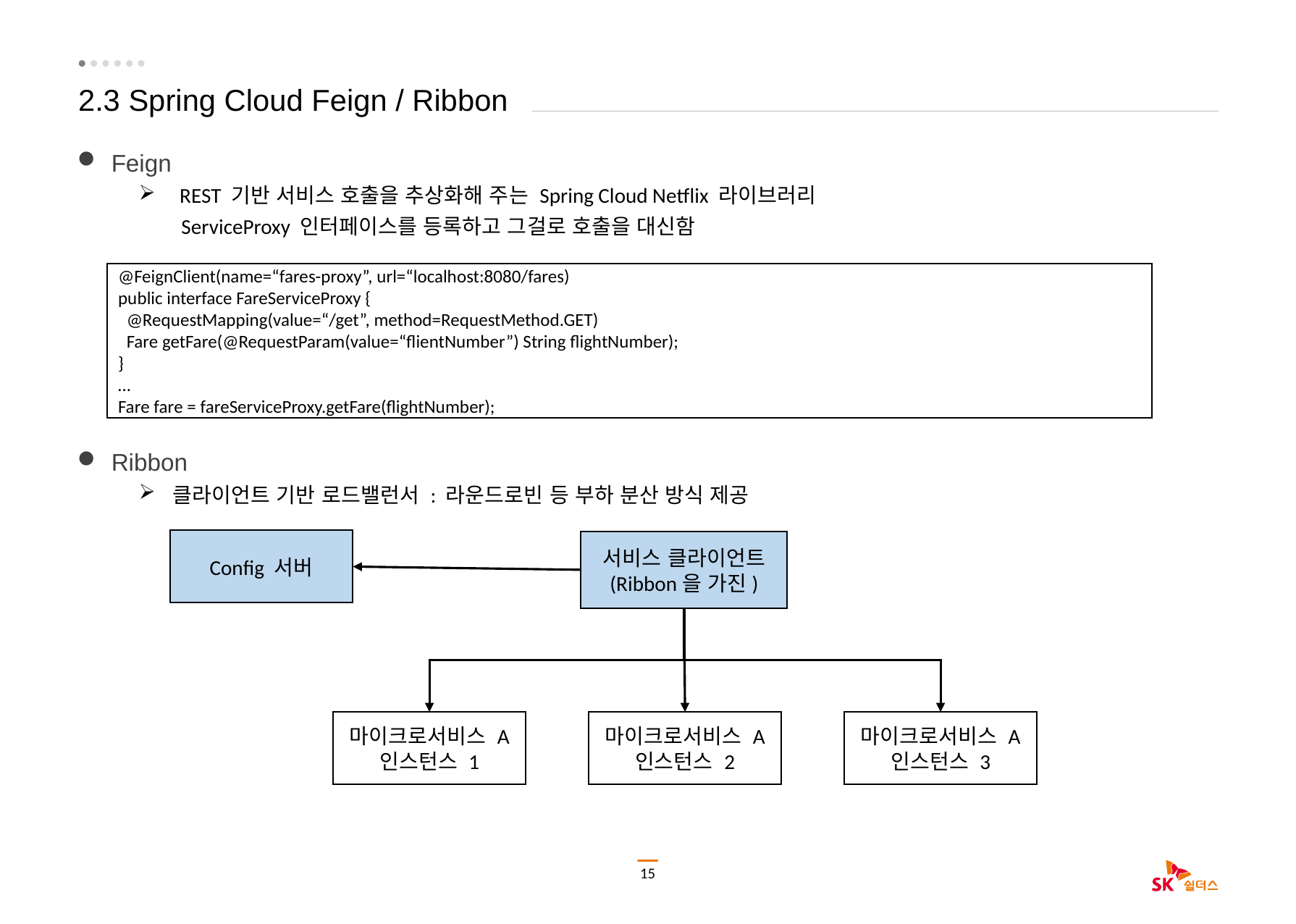

# 2.3 Spring Cloud Feign / Ribbon
Feign
REST 기반 서비스 호출을 추상화해 주는 Spring Cloud Netflix 라이브러리
         ServiceProxy 인터페이스를 등록하고 그걸로 호출을 대신함

Ribbon
클라이언트 기반 로드밸런서 : 라운드로빈 등 부하 분산 방식 제공
@FeignClient(name=“fares-proxy”, url=“localhost:8080/fares)
public interface FareServiceProxy {
  @RequestMapping(value=“/get”, method=RequestMethod.GET)
  Fare getFare(@RequestParam(value=“flientNumber”) String flightNumber);
}
…
Fare fare = fareServiceProxy.getFare(flightNumber);
Config 서버
서비스 클라이언트
(Ribbon을 가진)
마이크로서비스 A
인스턴스 1
마이크로서비스 A
인스턴스 2
마이크로서비스 A
인스턴스 3
15